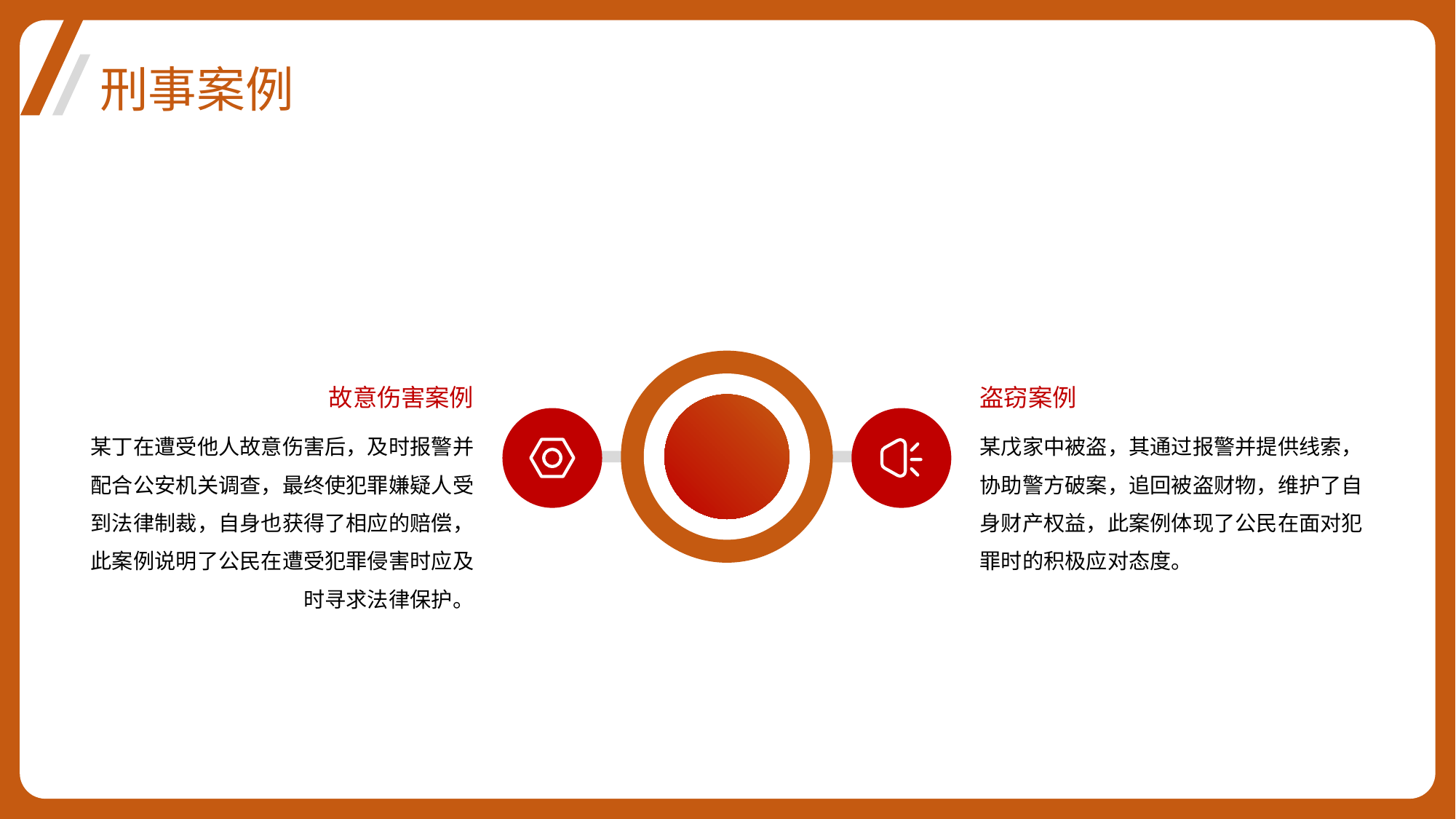

刑事案例

故意伤害案例
盗窃案例

某丁在遭受他人故意伤害后，及时报警并配合公安机关调查，最终使犯罪嫌疑人受到法律制裁，自身也获得了相应的赔偿，此案例说明了公民在遭受犯罪侵害时应及时寻求法律保护。
某戊家中被盗，其通过报警并提供线索，协助警方破案，追回被盗财物，维护了自身财产权益，此案例体现了公民在面对犯罪时的积极应对态度。